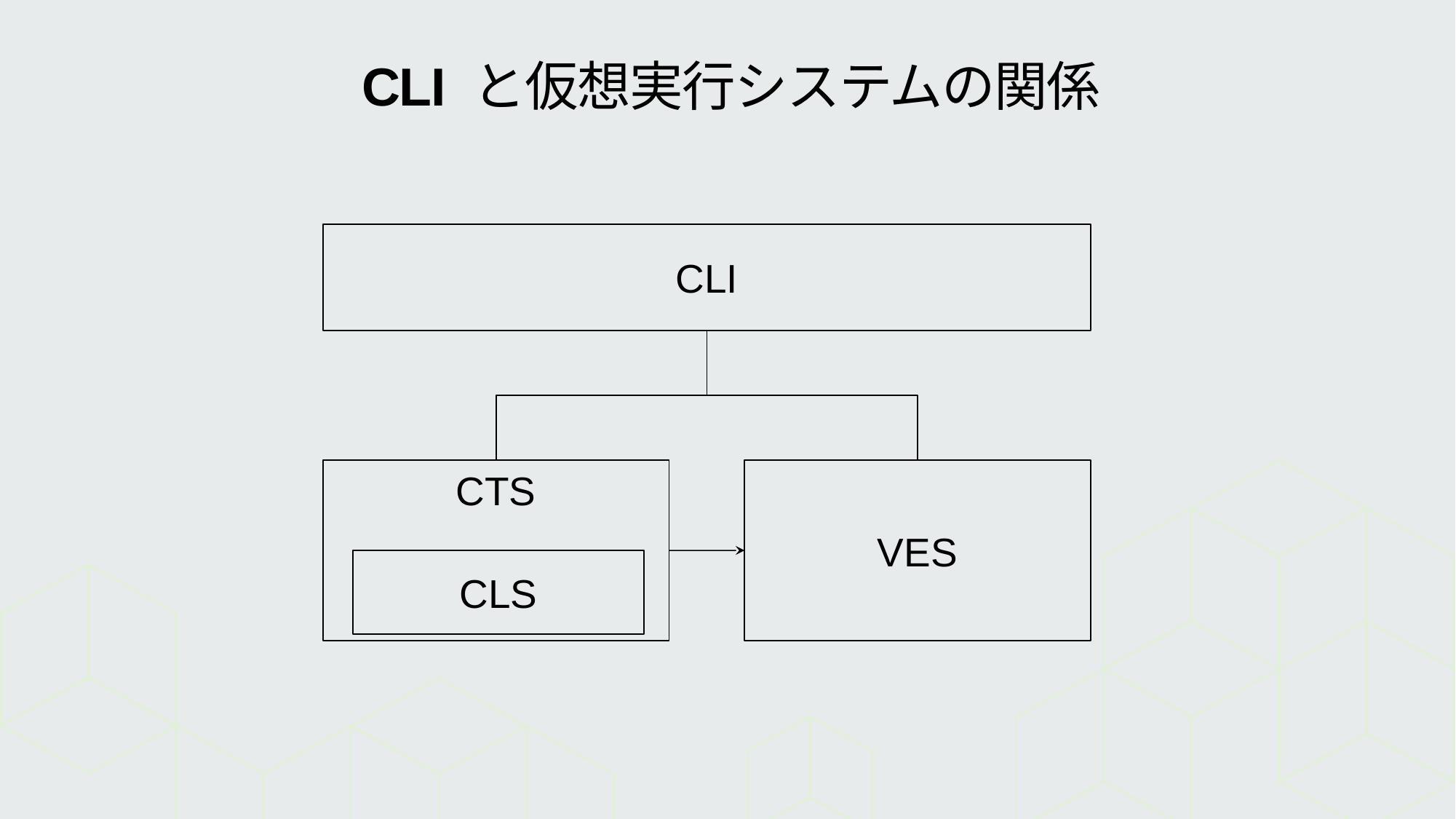

# CLI と仮想実行システムの関係
CLI
CTS
VES
CLS